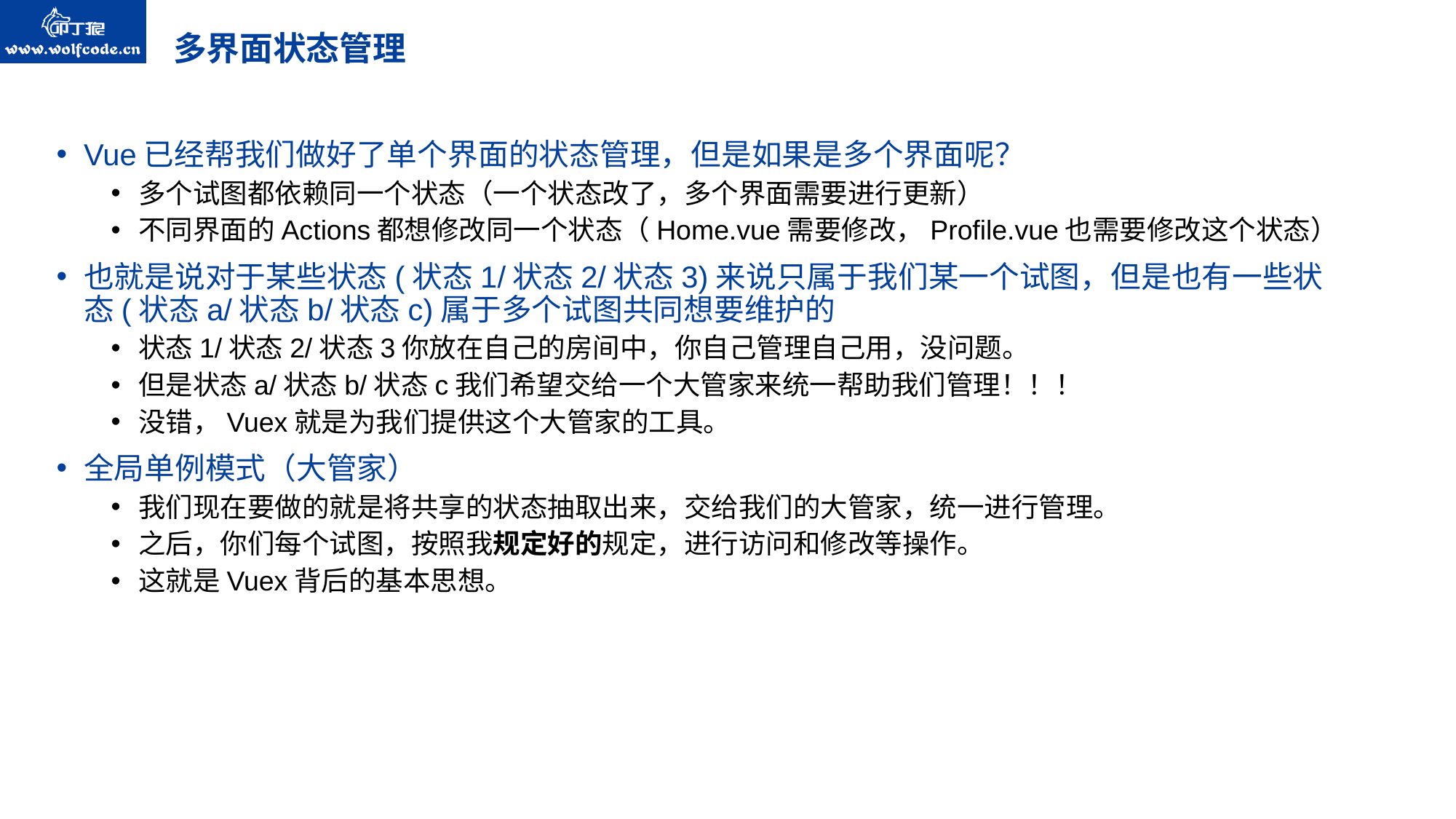

# 多界面状态管理
Vue已经帮我们做好了单个界面的状态管理，但是如果是多个界面呢？
多个试图都依赖同一个状态（一个状态改了，多个界面需要进行更新）
不同界面的Actions都想修改同一个状态（Home.vue需要修改，Profile.vue也需要修改这个状态）
也就是说对于某些状态(状态1/状态2/状态3)来说只属于我们某一个试图，但是也有一些状态(状态a/状态b/状态c)属于多个试图共同想要维护的
状态1/状态2/状态3你放在自己的房间中，你自己管理自己用，没问题。
但是状态a/状态b/状态c我们希望交给一个大管家来统一帮助我们管理！！！
没错，Vuex就是为我们提供这个大管家的工具。
全局单例模式（大管家）
我们现在要做的就是将共享的状态抽取出来，交给我们的大管家，统一进行管理。
之后，你们每个试图，按照我规定好的规定，进行访问和修改等操作。
这就是Vuex背后的基本思想。